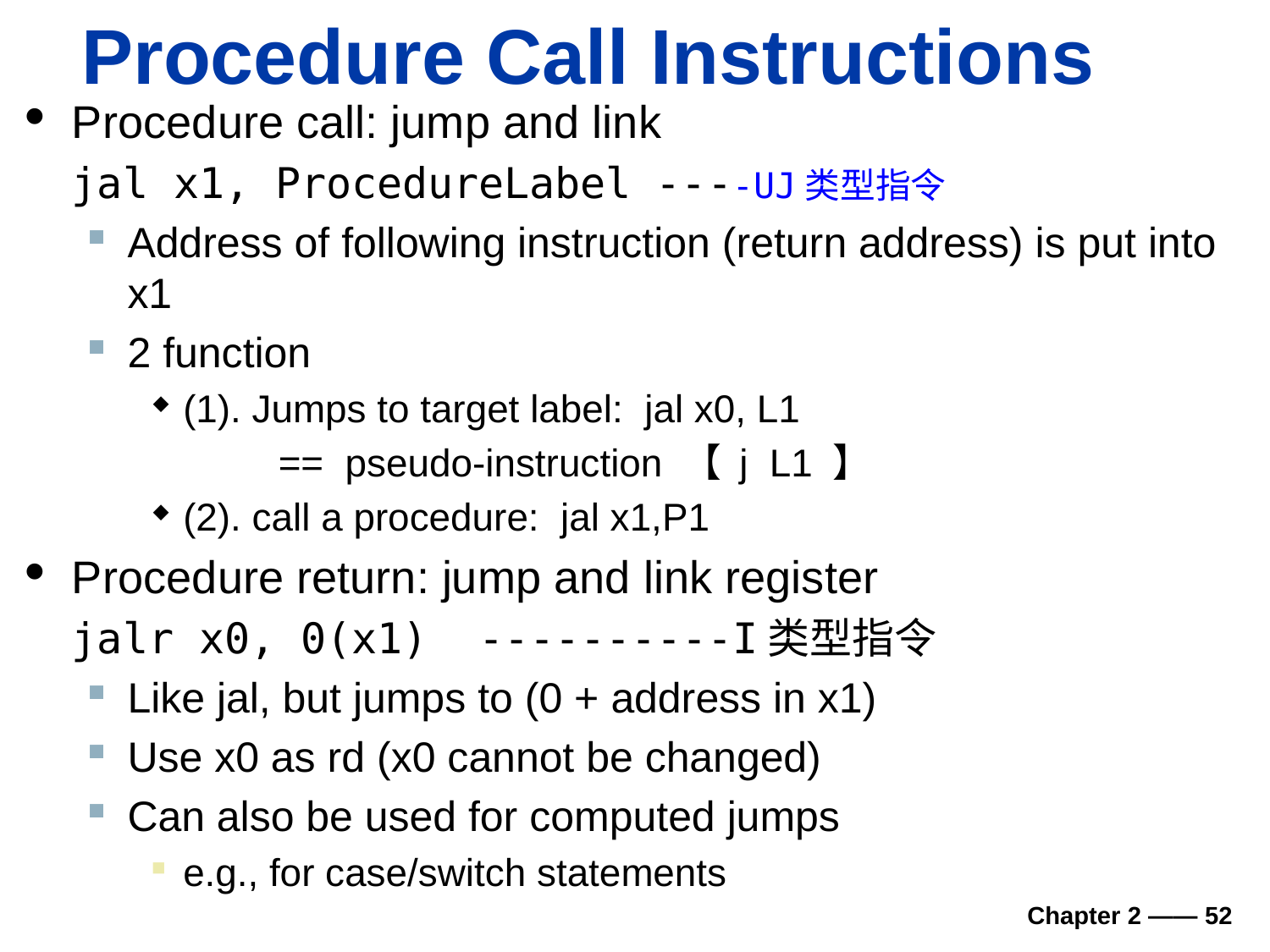

# Procedure Call Instructions
Procedure call: jump and link
	jal x1, ProcedureLabel ----UJ类型指令
Address of following instruction (return address) is put into x1
2 function
(1). Jumps to target label:  jal x0, L1
	==  pseudo-instruction 【 j  L1 】
(2). call a procedure:  jal x1,P1
Procedure return: jump and link register
	jalr x0, 0(x1)  ----------I类型指令
Like jal, but jumps to (0 + address in x1)
Use x0 as rd (x0 cannot be changed)
Can also be used for computed jumps
e.g., for case/switch statements
Chapter 2 —— 52